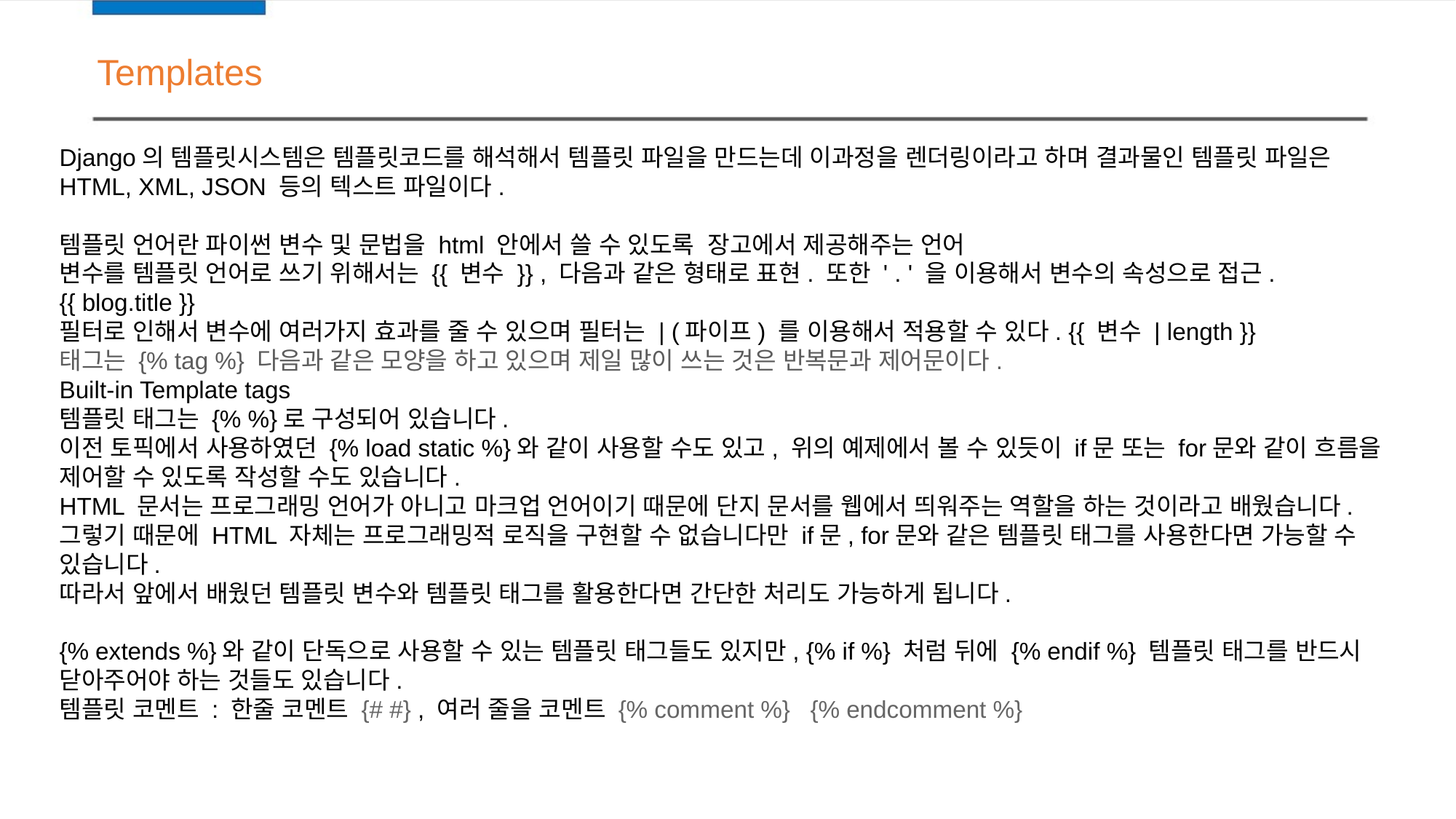

Templates
Django의 템플릿시스템은 템플릿코드를 해석해서 템플릿 파일을 만드는데 이과정을 렌더링이라고 하며 결과물인 템플릿 파일은 HTML, XML, JSON 등의 텍스트 파일이다.

템플릿 언어란 파이썬 변수 및 문법을 html 안에서 쓸 수 있도록  장고에서 제공해주는 언어
변수를 템플릿 언어로 쓰기 위해서는 {{ 변수 }} , 다음과 같은 형태로 표현. 또한 ' . ' 을 이용해서 변수의 속성으로 접근. {{ blog.title }}
필터로 인해서 변수에 여러가지 효과를 줄 수 있으며 필터는 | (파이프) 를 이용해서 적용할 수 있다. {{ 변수 | length }}
태그는 {% tag %} 다음과 같은 모양을 하고 있으며 제일 많이 쓰는 것은 반복문과 제어문이다.
Built-in Template tags
템플릿 태그는 {% %}로 구성되어 있습니다.
이전 토픽에서 사용하였던 {% load static %}와 같이 사용할 수도 있고, 위의 예제에서 볼 수 있듯이 if문 또는 for문와 같이 흐름을 제어할 수 있도록 작성할 수도 있습니다.
HTML 문서는 프로그래밍 언어가 아니고 마크업 언어이기 때문에 단지 문서를 웹에서 띄워주는 역할을 하는 것이라고 배웠습니다. 그렇기 때문에 HTML 자체는 프로그래밍적 로직을 구현할 수 없습니다만 if문, for문와 같은 템플릿 태그를 사용한다면 가능할 수 있습니다.
따라서 앞에서 배웠던 템플릿 변수와 템플릿 태그를 활용한다면 간단한 처리도 가능하게 됩니다.

{% extends %}와 같이 단독으로 사용할 수 있는 템플릿 태그들도 있지만, {% if %} 처럼 뒤에 {% endif %} 템플릿 태그를 반드시 닫아주어야 하는 것들도 있습니다.
템플릿 코멘트 : 한줄 코멘트 {# #} , 여러 줄을 코멘트 {% comment %}   {% endcomment %}